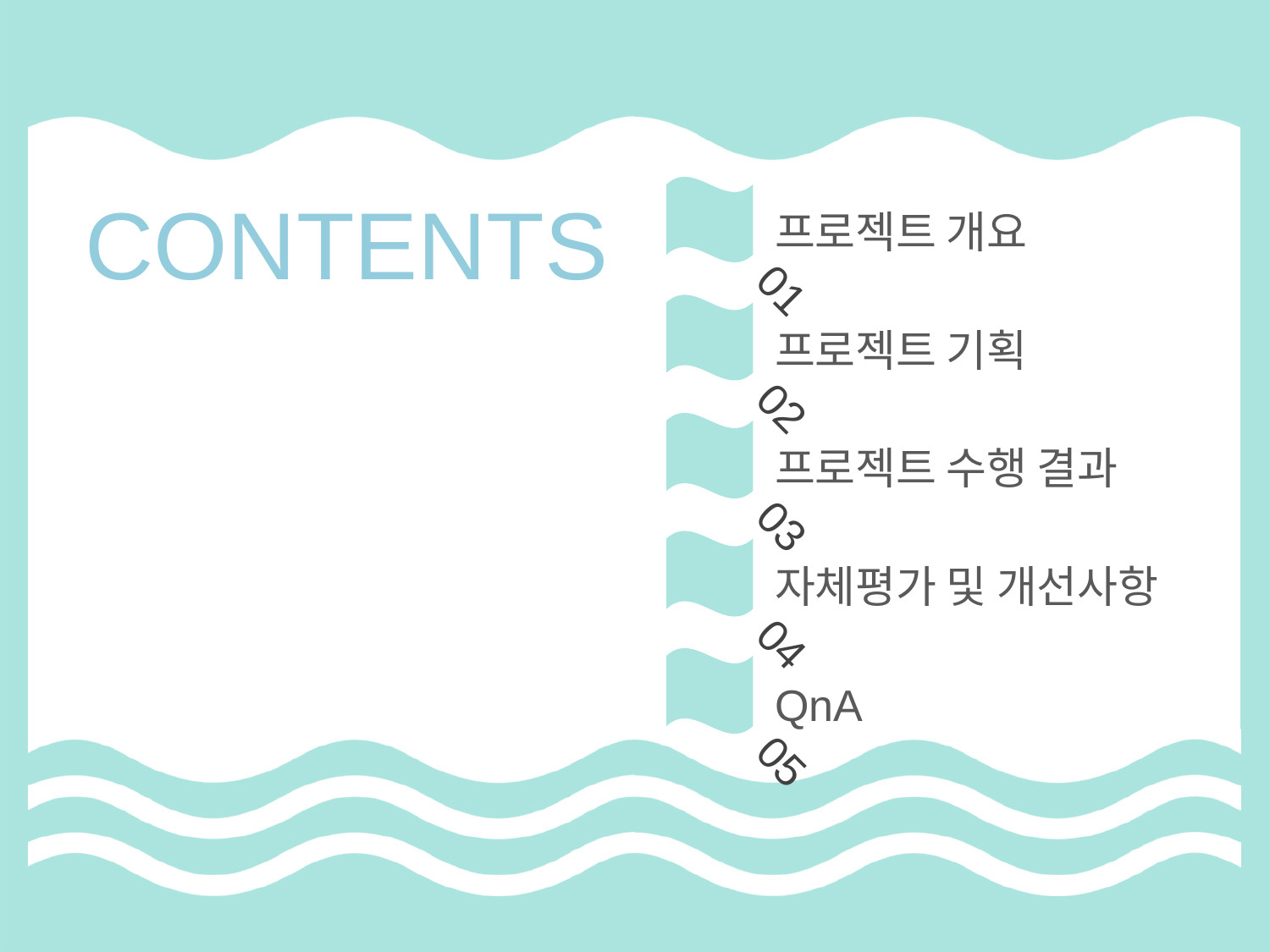

01
프로젝트 개요
CONTENTS

02
프로젝트 기획

03
프로젝트 수행 결과

04
자체평가 및 개선사항

05
QnA